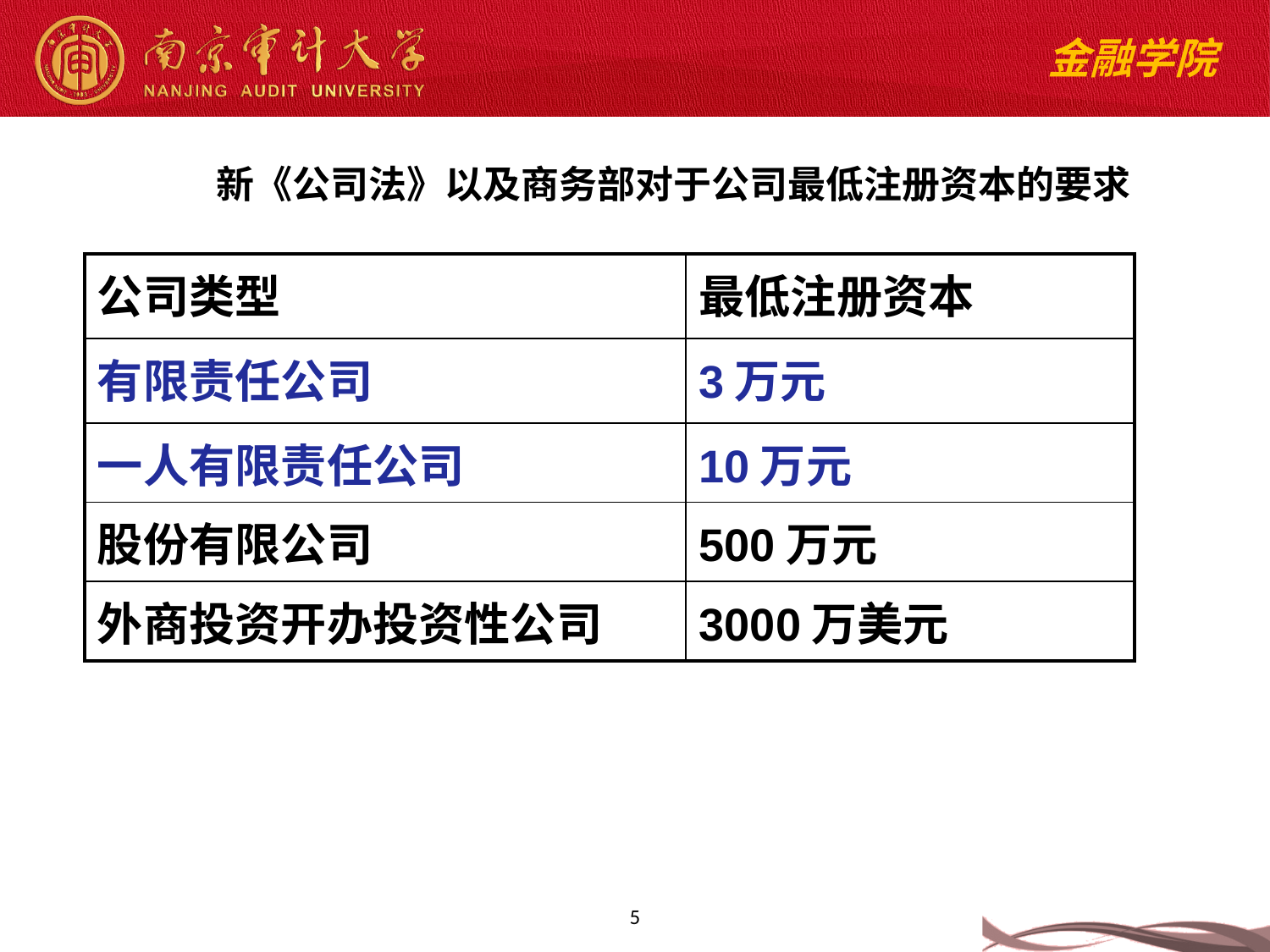

新《公司法》以及商务部对于公司最低注册资本的要求
| 公司类型 | 最低注册资本 |
| --- | --- |
| 有限责任公司 | 3万元 |
| 一人有限责任公司 | 10万元 |
| 股份有限公司 | 500万元 |
| 外商投资开办投资性公司 | 3000万美元 |
5